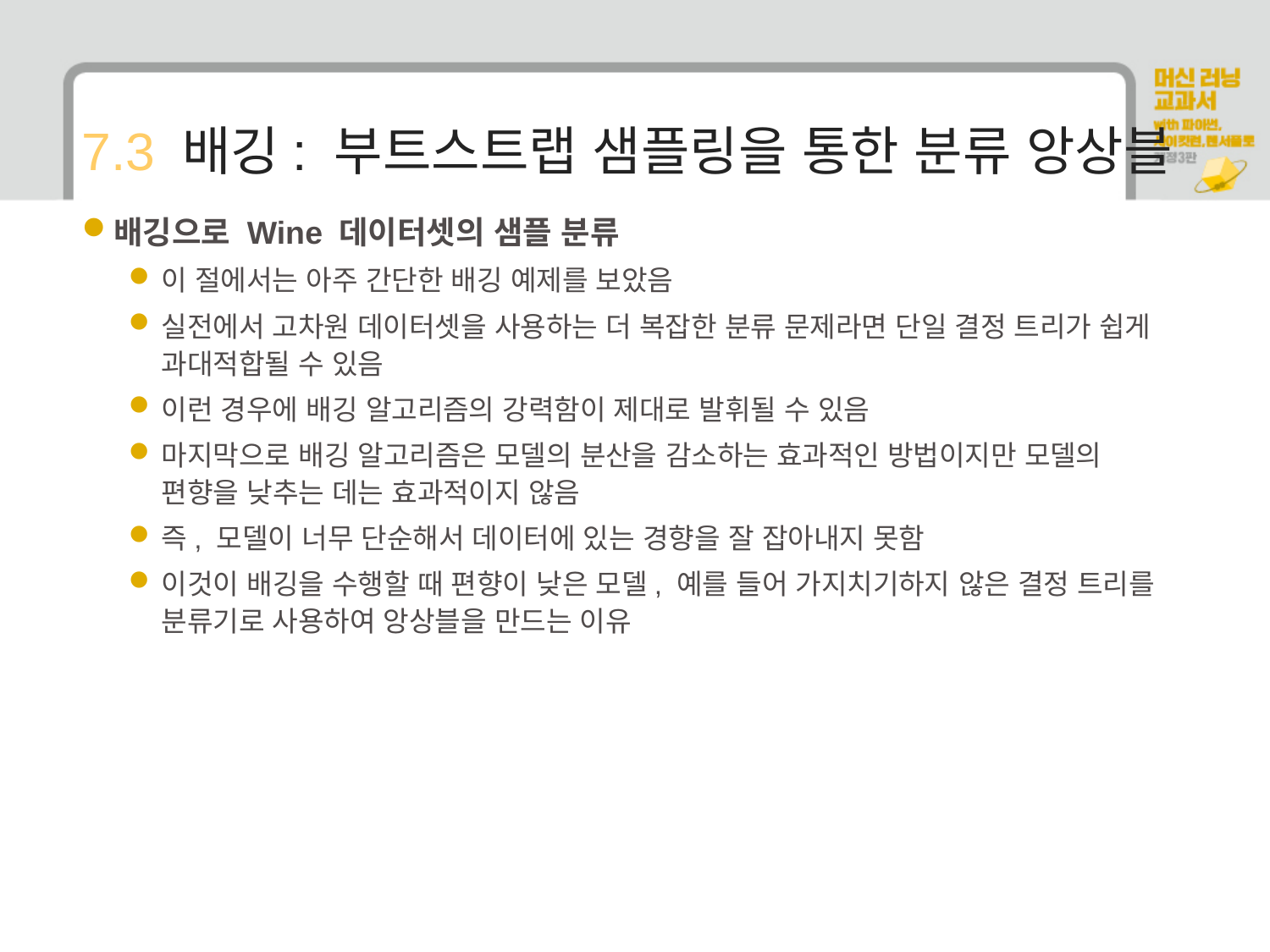

# 7.3 배깅: 부트스트랩 샘플링을 통한 분류 앙상블
배깅으로 Wine 데이터셋의 샘플 분류
이 절에서는 아주 간단한 배깅 예제를 보았음
실전에서 고차원 데이터셋을 사용하는 더 복잡한 분류 문제라면 단일 결정 트리가 쉽게 과대적합될 수 있음
이런 경우에 배깅 알고리즘의 강력함이 제대로 발휘될 수 있음
마지막으로 배깅 알고리즘은 모델의 분산을 감소하는 효과적인 방법이지만 모델의 편향을 낮추는 데는 효과적이지 않음
즉, 모델이 너무 단순해서 데이터에 있는 경향을 잘 잡아내지 못함
이것이 배깅을 수행할 때 편향이 낮은 모델, 예를 들어 가지치기하지 않은 결정 트리를 분류기로 사용하여 앙상블을 만드는 이유